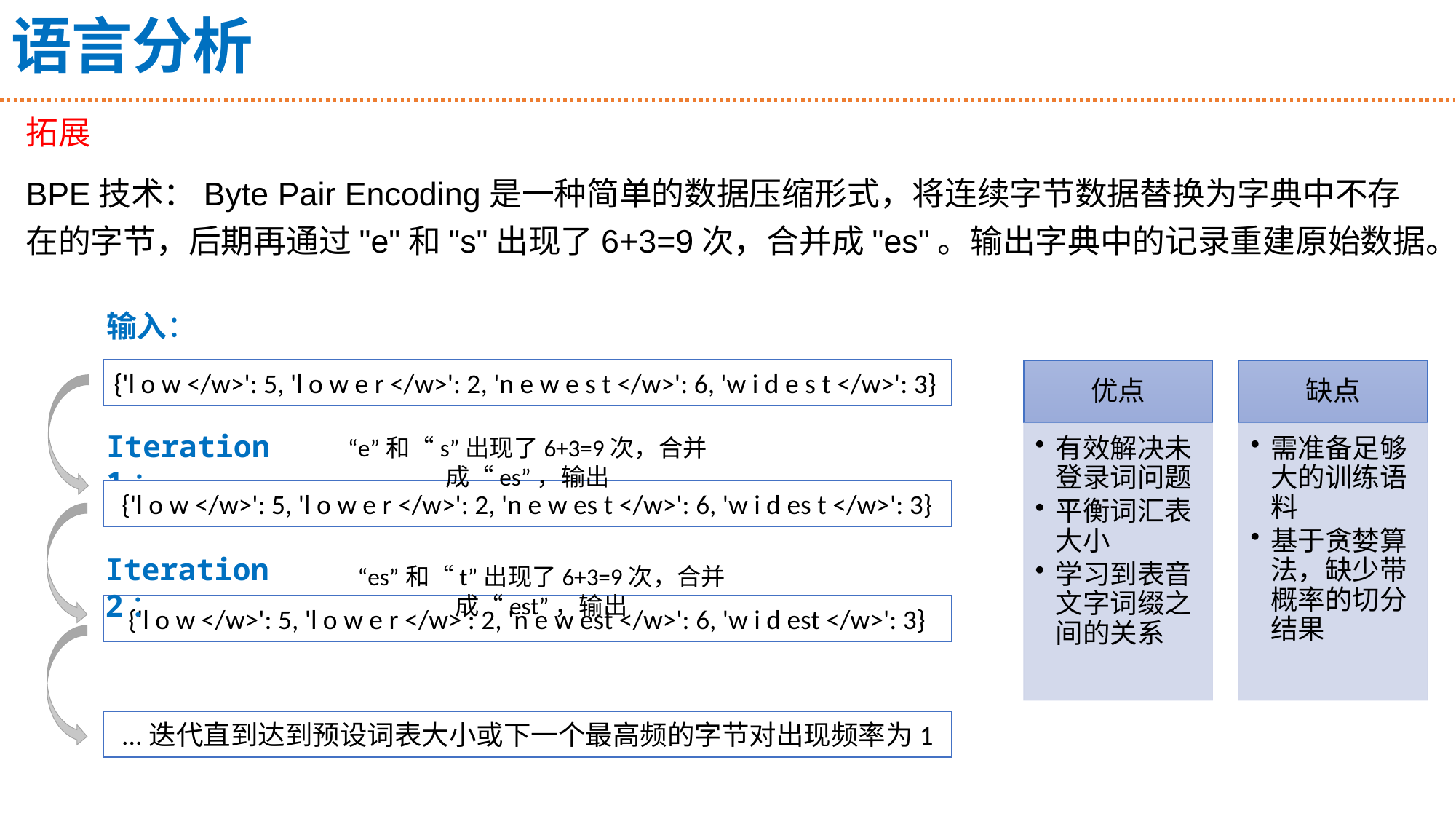

# 语言分析
拓展
BPE技术：Byte Pair Encoding是一种简单的数据压缩形式，将连续字节数据替换为字典中不存在的字节，后期再通过"e"和"s"出现了6+3=9次，合并成"es"。输出字典中的记录重建原始数据。
输入：

Iteration 1：
优点
有效解决未登录词问题
平衡词汇表大小
学习到表音文字词缀之间的关系
缺点
需准备足够大的训练语料
基于贪婪算法，缺少带概率的切分结果
{'l o w </w>': 5, 'l o w e r </w>': 2, 'n e w e s t </w>': 6, 'w i d e s t </w>': 3}
“e”和“s”出现了6+3=9次，合并成“es”，输出
{'l o w </w>': 5, 'l o w e r </w>': 2, 'n e w es t </w>': 6, 'w i d es t </w>': 3}

Iteration 2：
“es”和“t”出现了6+3=9次，合并成“est”，输出
{'l o w </w>': 5, 'l o w e r </w>': 2, 'n e w est </w>': 6, 'w i d est </w>': 3}

...迭代直到达到预设词表大小或下一个最高频的字节对出现频率为1